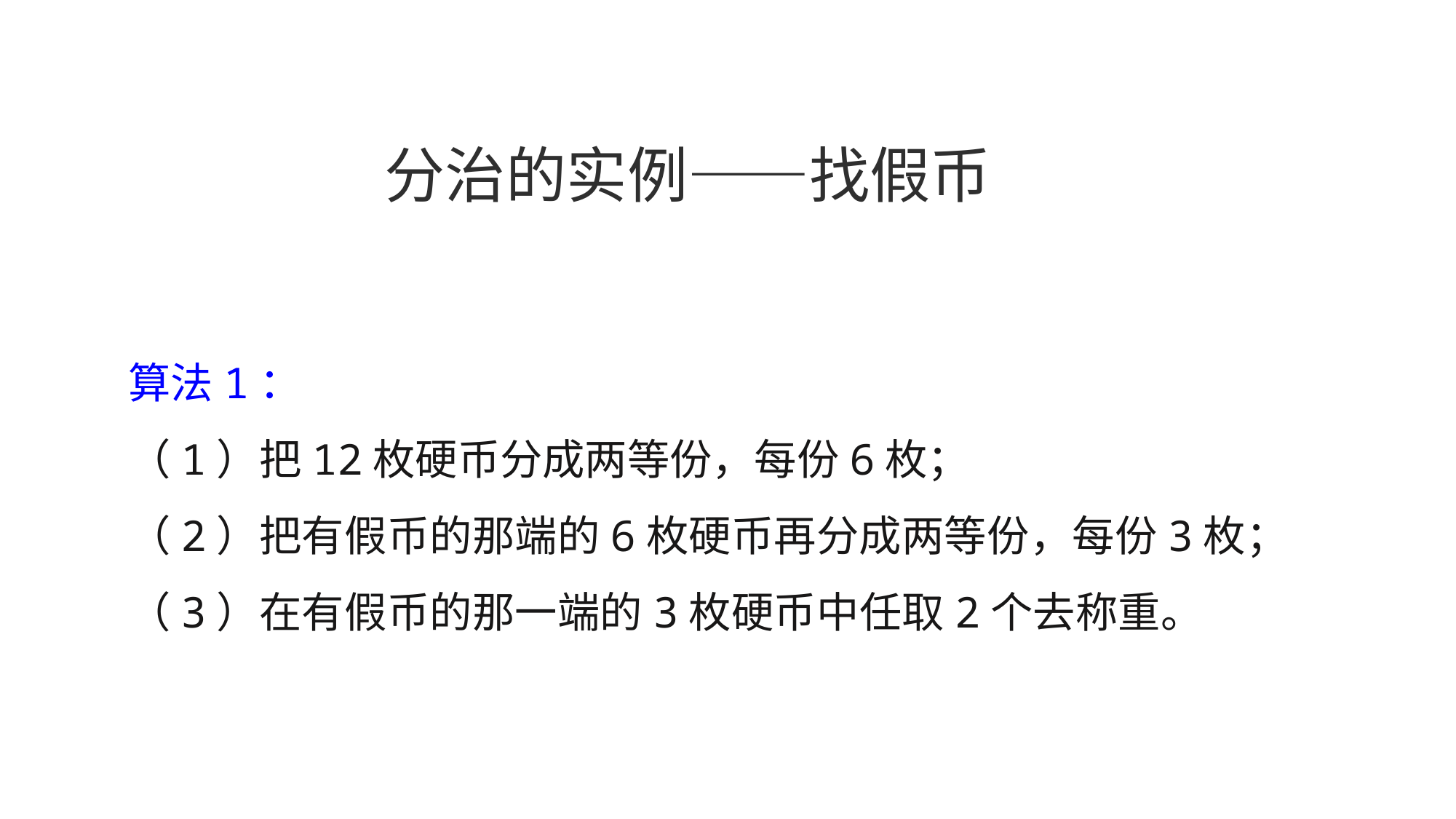

分治的实例——找假币
算法1：
（1）把12枚硬币分成两等份，每份6枚；
（2）把有假币的那端的6枚硬币再分成两等份，每份3枚；
（3）在有假币的那一端的3枚硬币中任取2个去称重。